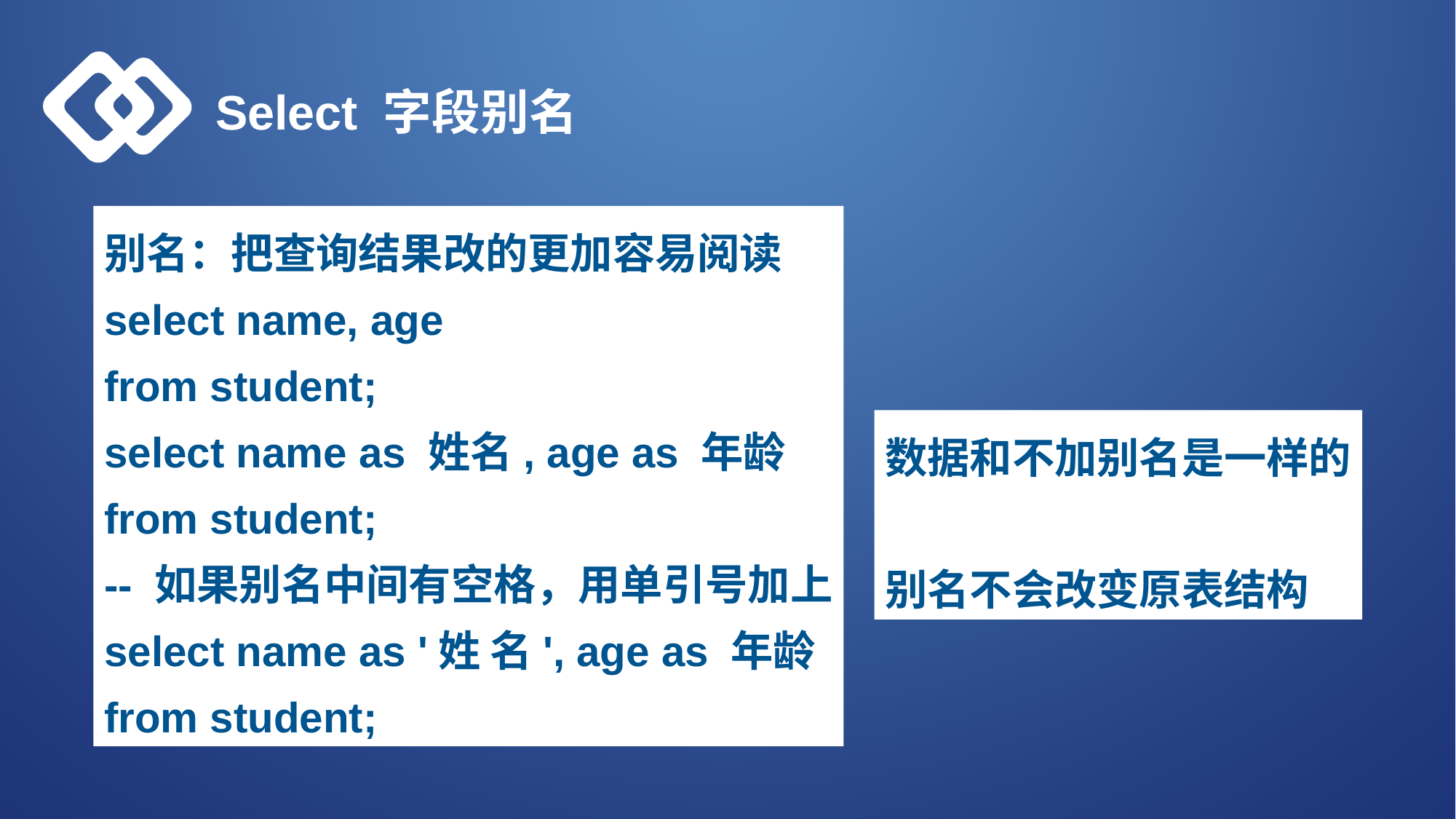

Select 字段别名

别名：把查询结果改的更加容易阅读
select name, age
from student;
select name as 姓名, age as 年龄
from student;
-- 如果别名中间有空格，用单引号加上
select name as '姓 名', age as 年龄
from student;
数据和不加别名是一样的

别名不会改变原表结构